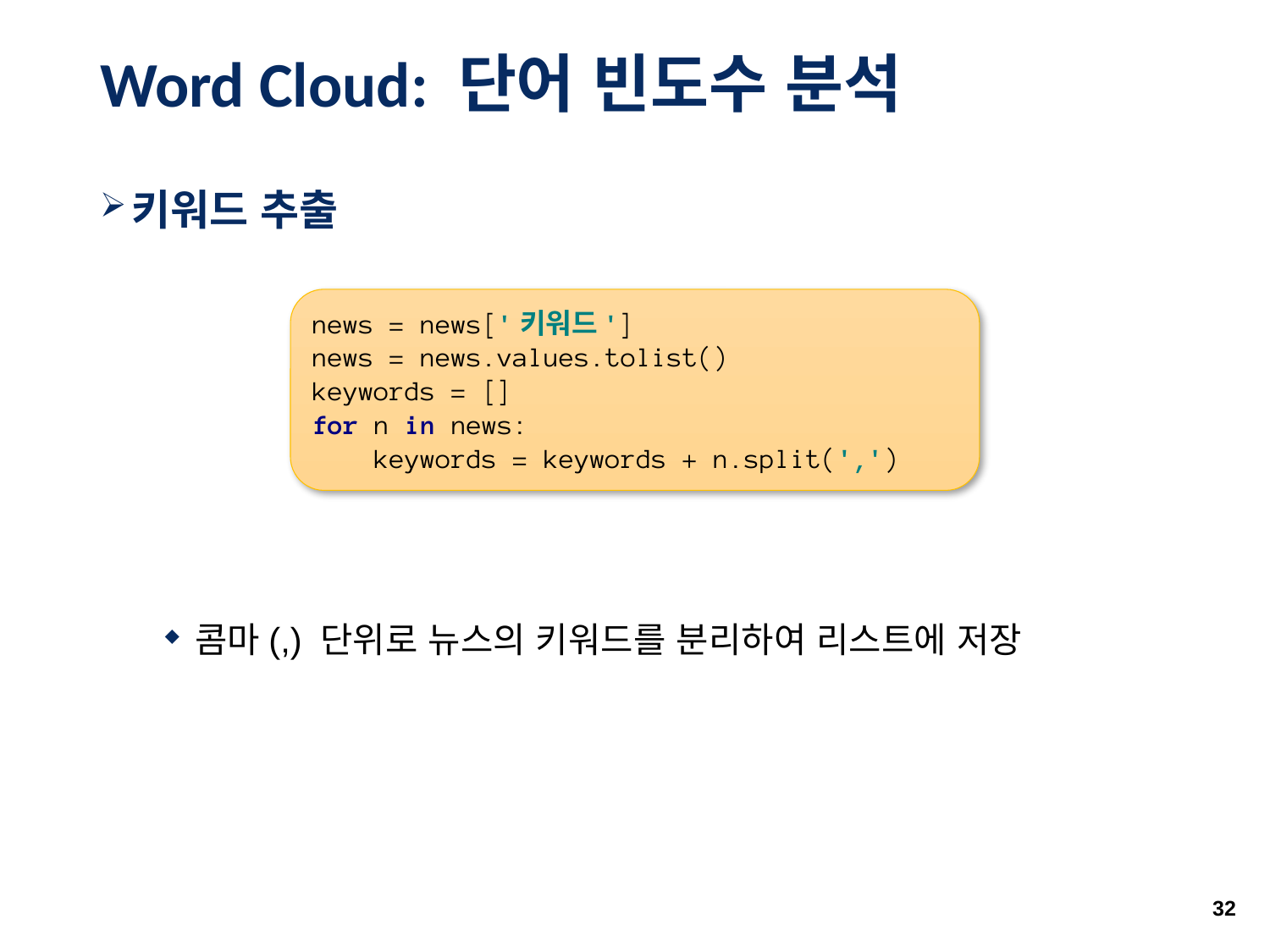

# Word Cloud: 단어 빈도수 분석
키워드 추출

콤마(,) 단위로 뉴스의 키워드를 분리하여 리스트에 저장
news = news['키워드']
news = news.values.tolist()
keywords = []
for n in news:
    keywords = keywords + n.split(',')
32